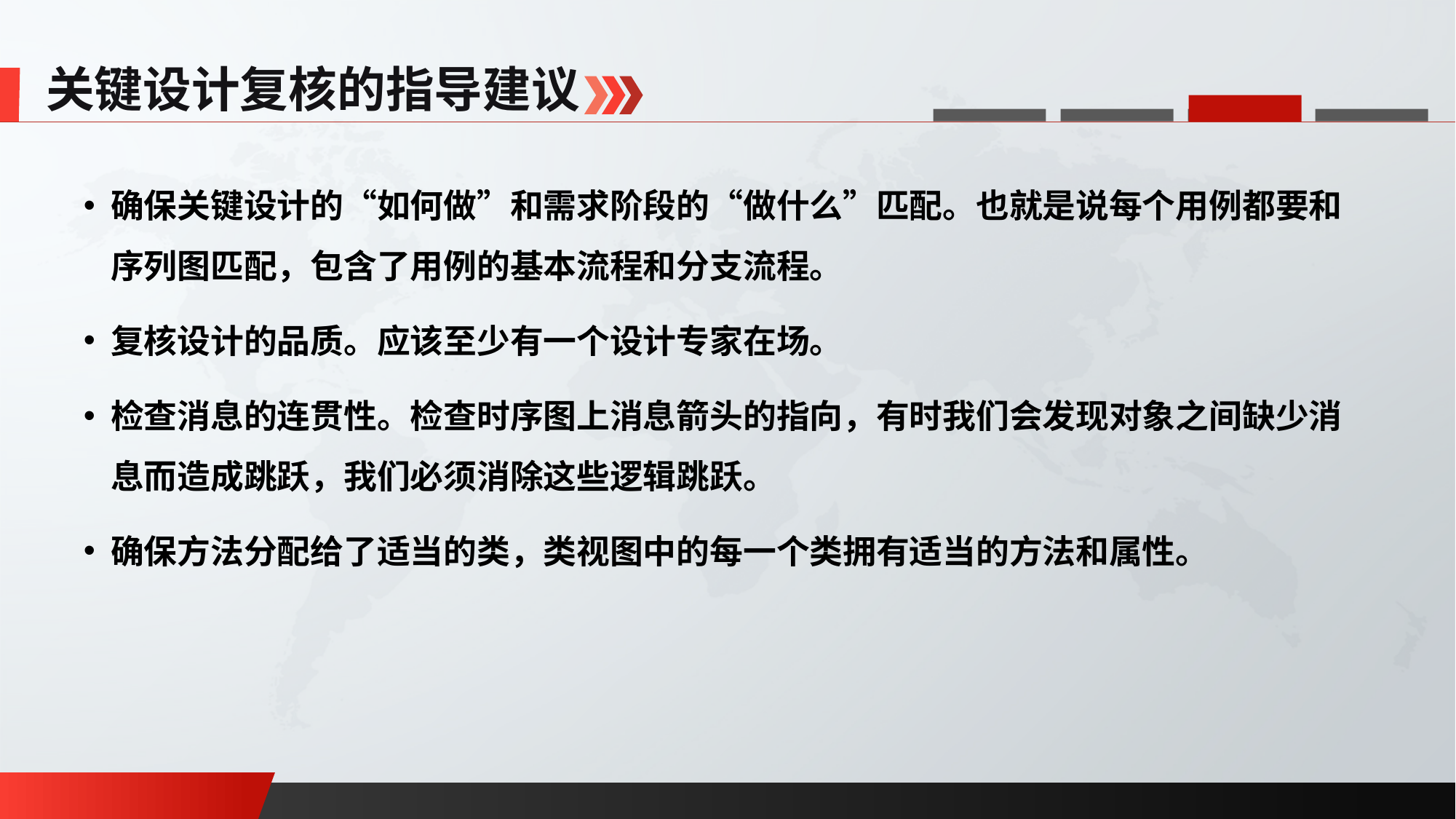

关键设计复核的指导建议

确保关键设计的“如何做”和需求阶段的“做什么”匹配。也就是说每个用例都要和序列图匹配，包含了用例的基本流程和分支流程。
复核设计的品质。应该至少有一个设计专家在场。
检查消息的连贯性。检查时序图上消息箭头的指向，有时我们会发现对象之间缺少消息而造成跳跃，我们必须消除这些逻辑跳跃。
确保方法分配给了适当的类，类视图中的每一个类拥有适当的方法和属性。